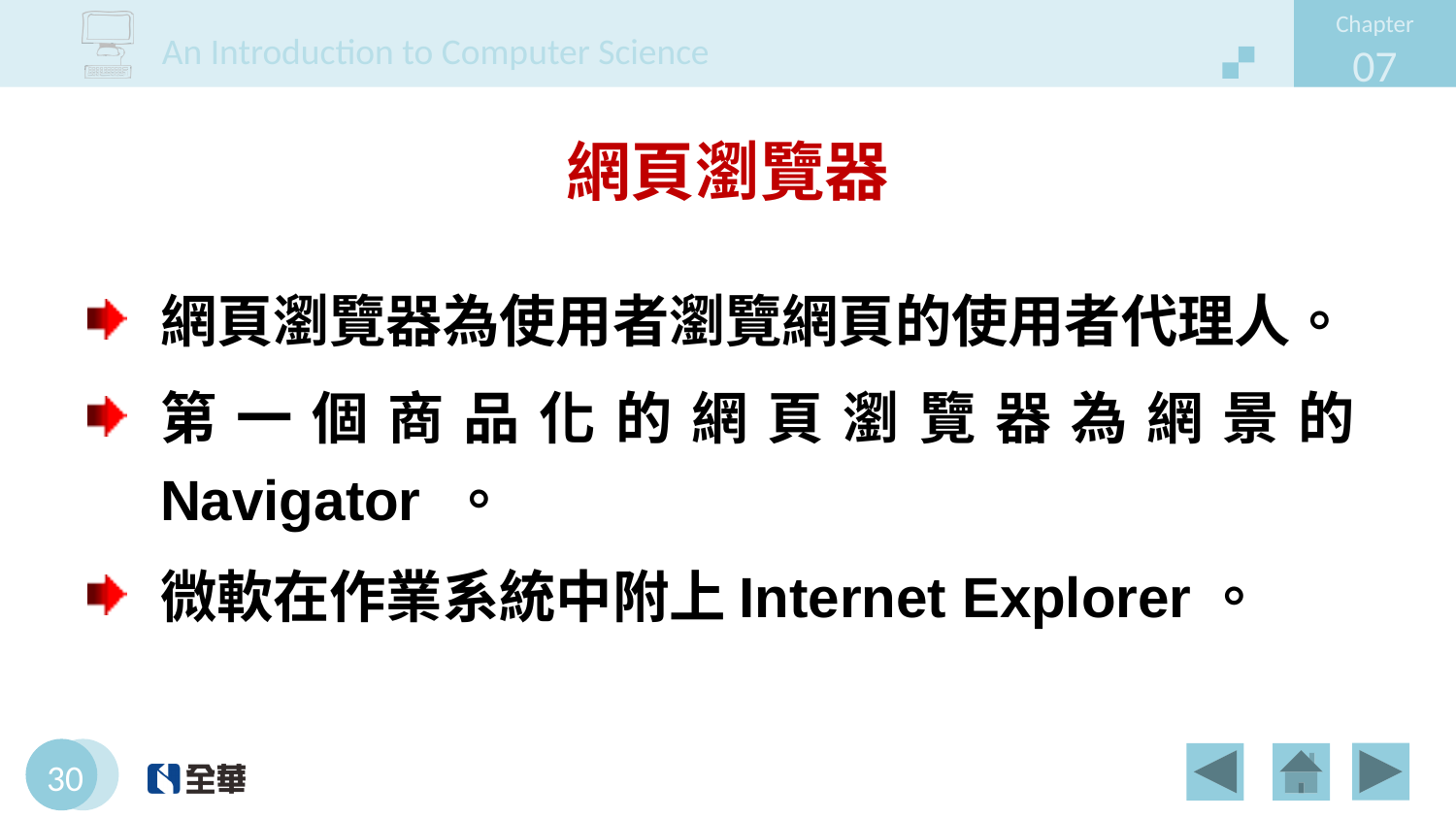

# 網頁瀏覽器
網頁瀏覽器為使用者瀏覽網頁的使用者代理人。
第一個商品化的網頁瀏覽器為網景的Navigator 。
微軟在作業系統中附上Internet Explorer。